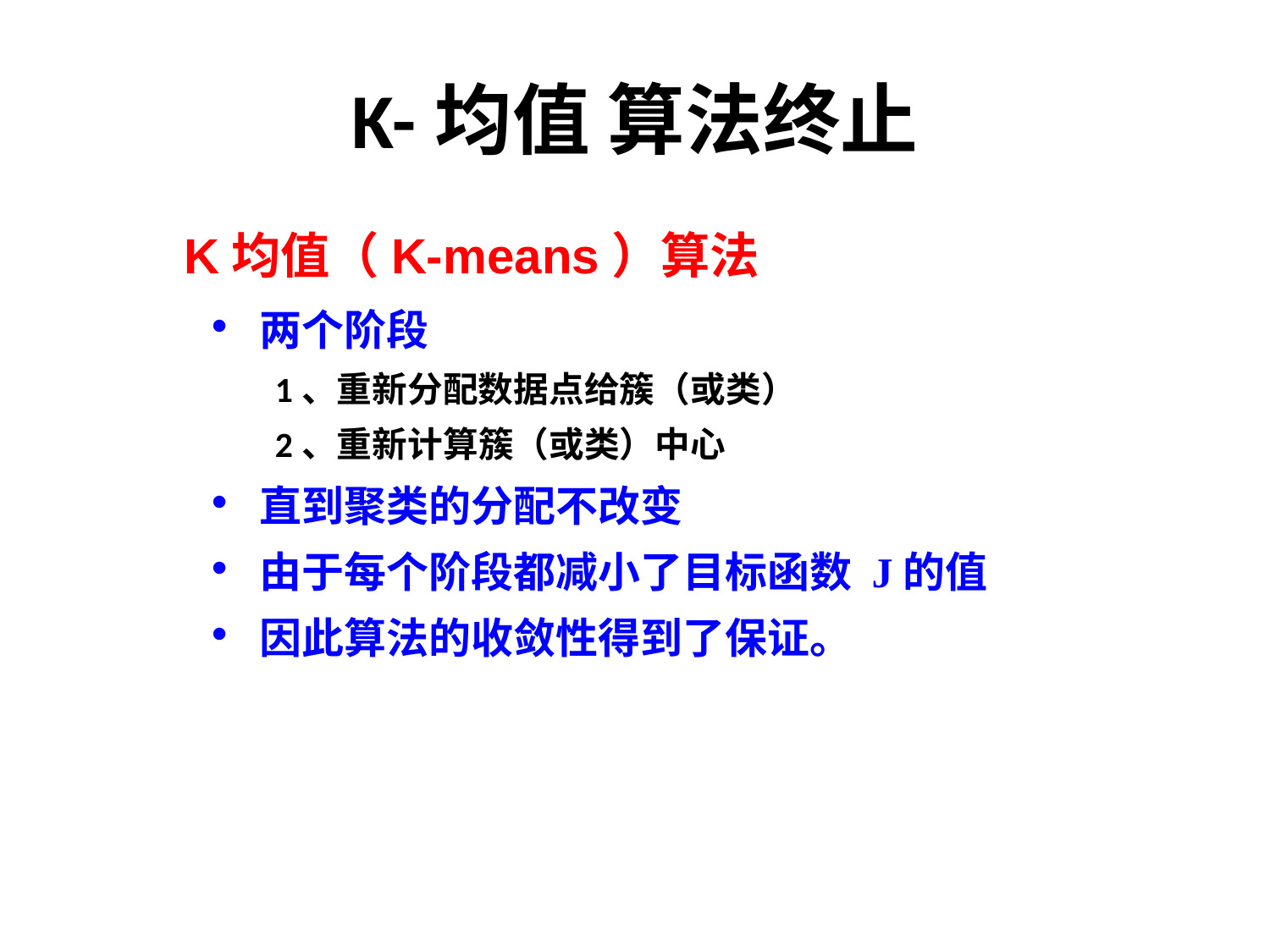

# K-均值 算法终止
K均值（K-means）算法

两个阶段
1、重新分配数据点给簇（或类）
2、重新计算簇（或类）中心
直到聚类的分配不改变
由于每个阶段都减⼩了⽬标函数 J的值
因此算法的收敛性得到了保证。
16